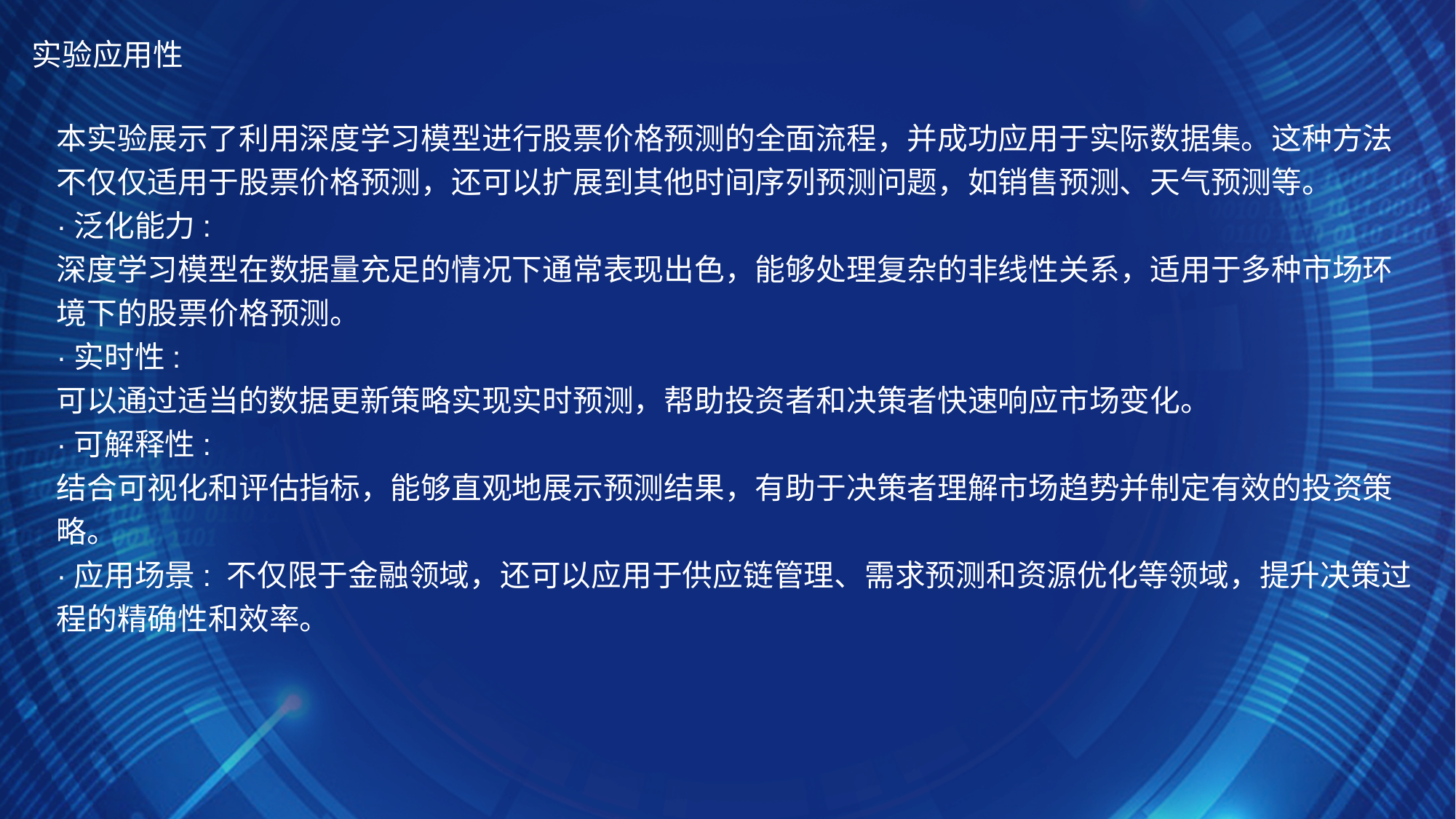

实验应用性
本实验展示了利用深度学习模型进行股票价格预测的全面流程，并成功应用于实际数据集。这种方法不仅仅适用于股票价格预测，还可以扩展到其他时间序列预测问题，如销售预测、天气预测等。
·泛化能力:
深度学习模型在数据量充足的情况下通常表现出色，能够处理复杂的非线性关系，适用于多种市场环境下的股票价格预测。
·实时性:
可以通过适当的数据更新策略实现实时预测，帮助投资者和决策者快速响应市场变化。
·可解释性:
结合可视化和评估指标，能够直观地展示预测结果，有助于决策者理解市场趋势并制定有效的投资策略。
·应用场景: 不仅限于金融领域，还可以应用于供应链管理、需求预测和资源优化等领域，提升决策过程的精确性和效率。